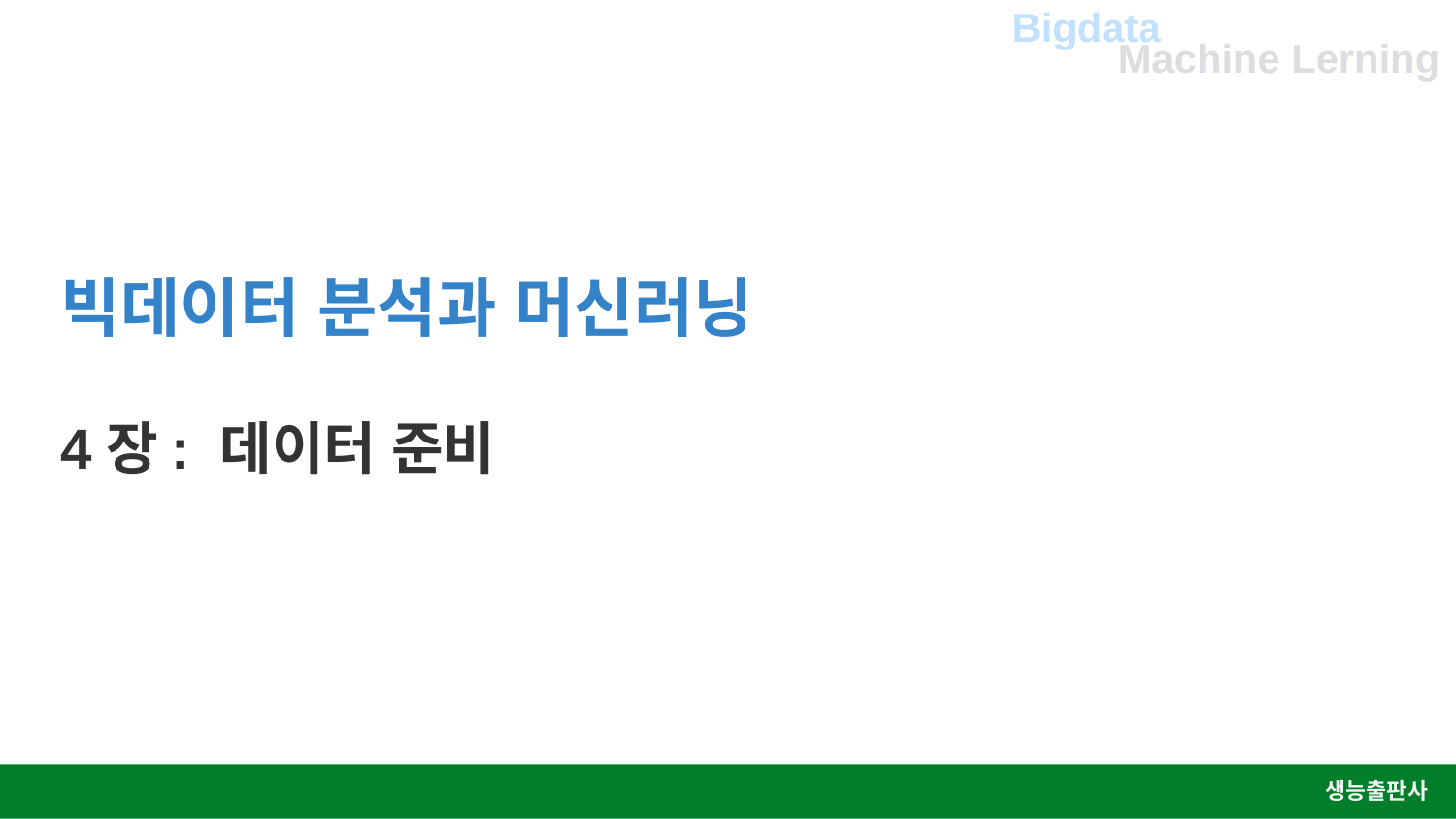

Bigdata
Machine Lerning
빅데이터 분석과 머신러닝
4장: 데이터 준비

생능출판사